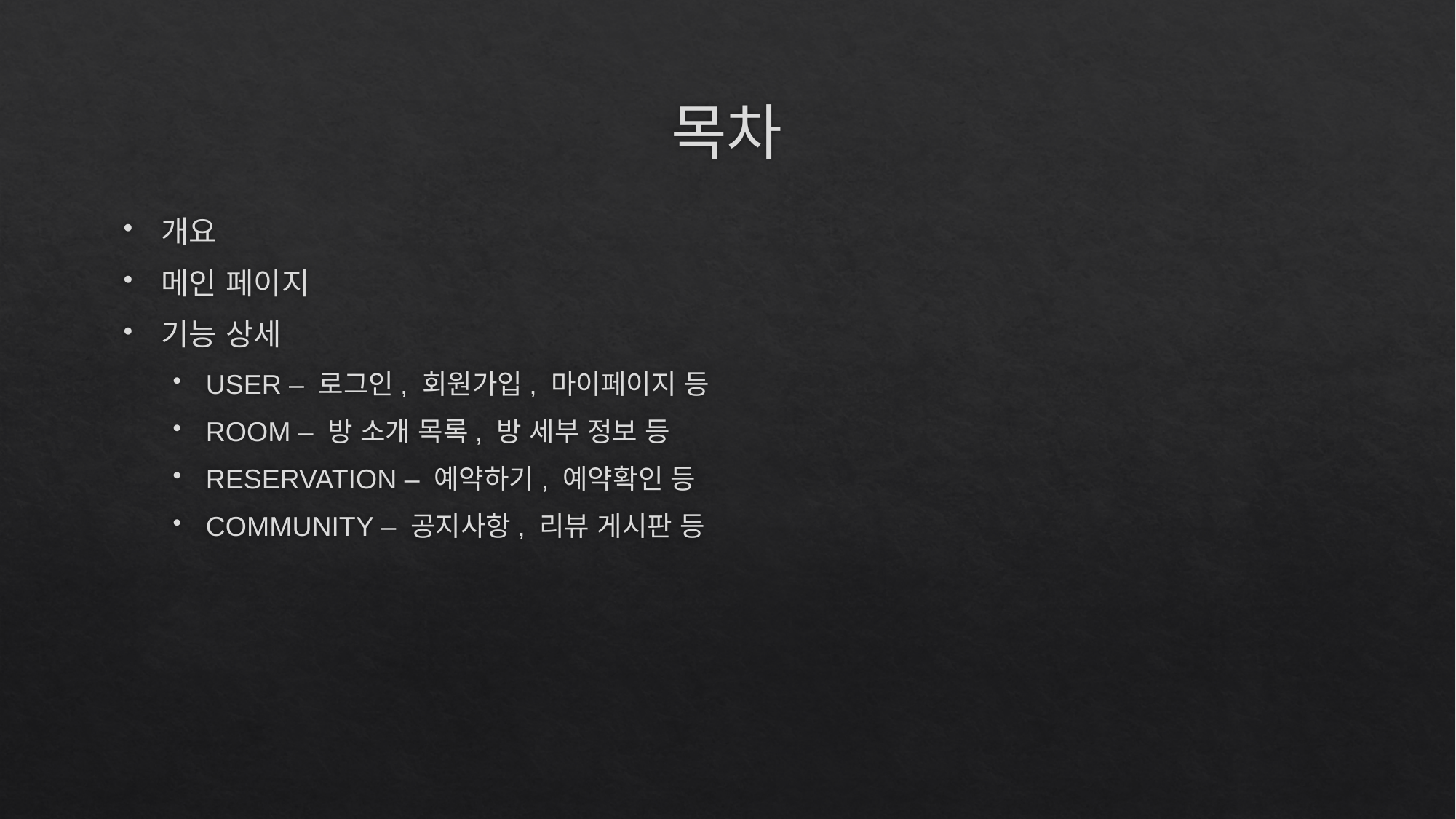

# 목차
개요
메인 페이지
기능 상세
USER – 로그인, 회원가입, 마이페이지 등
ROOM – 방 소개 목록, 방 세부 정보 등
RESERVATION – 예약하기, 예약확인 등
COMMUNITY – 공지사항, 리뷰 게시판 등